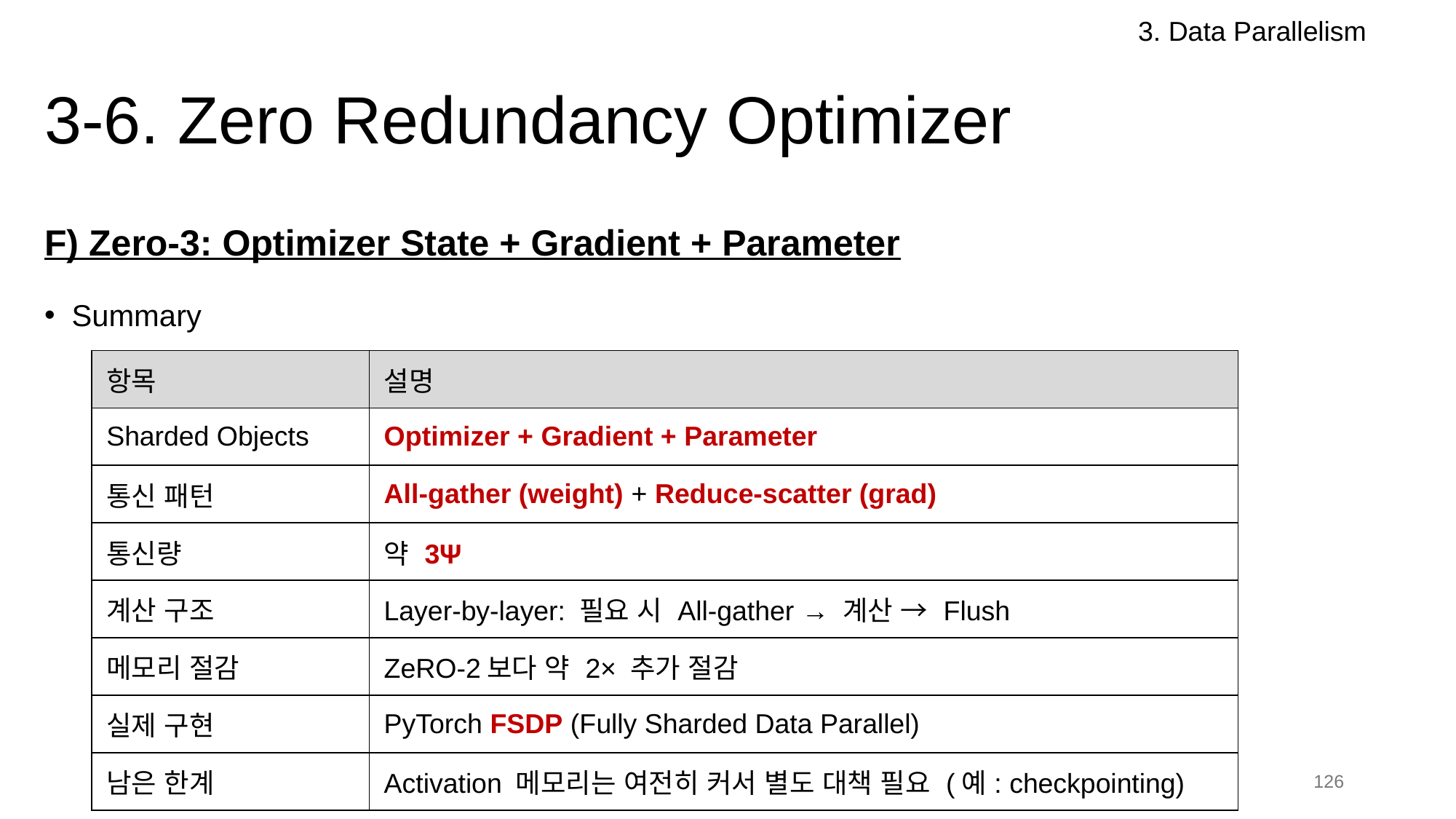

3. Data Parallelism
# 3-6. Zero Redundancy Optimizer
F) Zero-3: Optimizer State + Gradient + Parameter
Summary

| 항목 | 설명 |
| --- | --- |
| Sharded Objects | Optimizer + Gradient + Parameter |
| 통신 패턴 | All-gather (weight) + Reduce-scatter (grad) |
| 통신량 | 약 3Ψ |
| 계산 구조 | Layer-by-layer: 필요 시 All-gather → 계산 → Flush |
| 메모리 절감 | ZeRO-2보다 약 2× 추가 절감 |
| 실제 구현 | PyTorch FSDP (Fully Sharded Data Parallel) |
| 남은 한계 | Activation 메모리는 여전히 커서 별도 대책 필요 (예: checkpointing) |
126